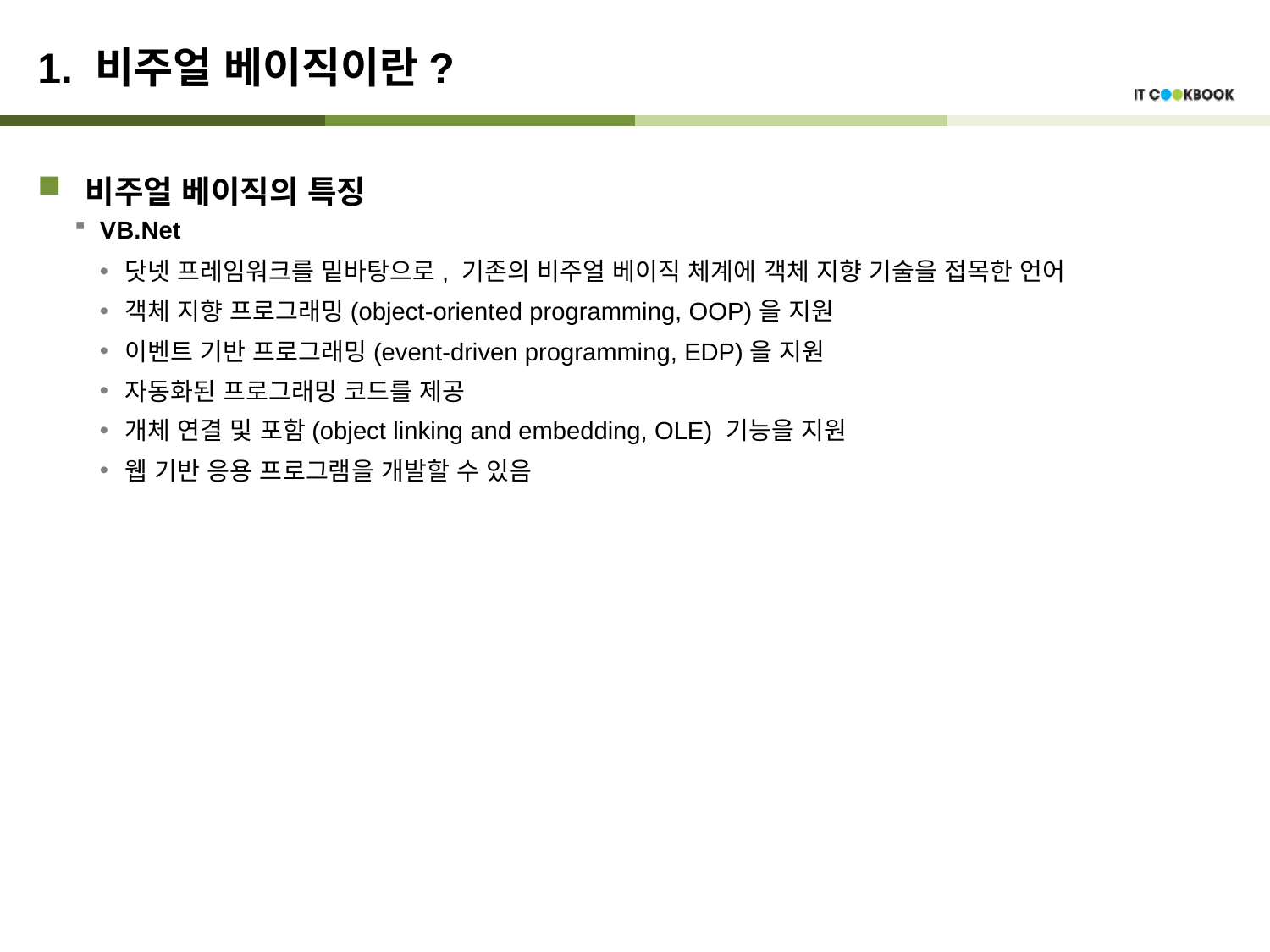

# 1. 비주얼 베이직이란?
비주얼 베이직의 특징
VB.Net
닷넷 프레임워크를 밑바탕으로, 기존의 비주얼 베이직 체계에 객체 지향 기술을 접목한 언어
객체 지향 프로그래밍(object-oriented programming, OOP)을 지원
이벤트 기반 프로그래밍(event-driven programming, EDP)을 지원
자동화된 프로그래밍 코드를 제공
개체 연결 및 포함(object linking and embedding, OLE) 기능을 지원
웹 기반 응용 프로그램을 개발할 수 있음